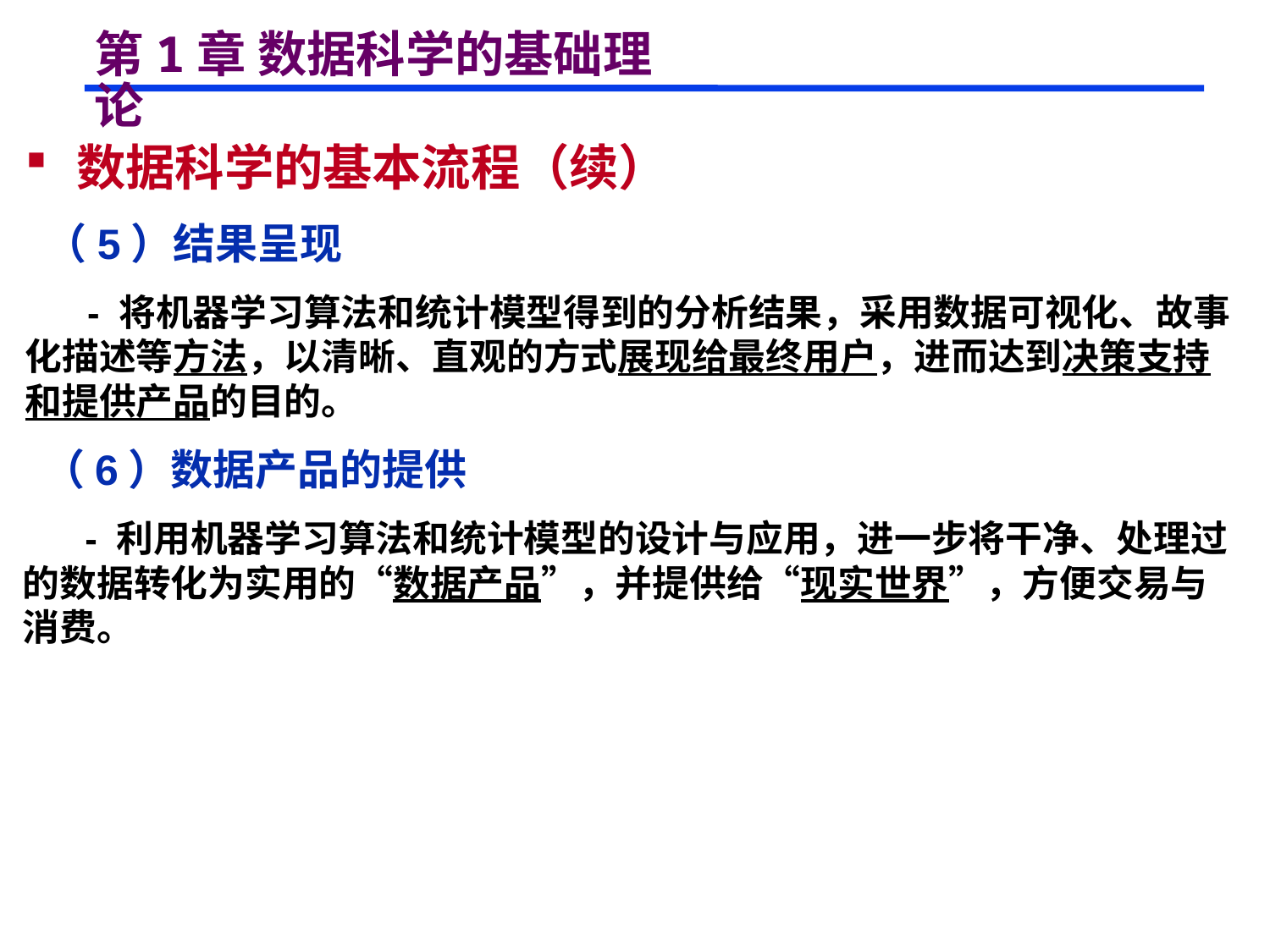

# 第1章 数据科学的基础理论
 数据科学的基本流程（续）
 （5）结果呈现
      - 将机器学习算法和统计模型得到的分析结果，采用数据可视化、故事化描述等方法，以清晰、直观的方式展现给最终用户，进而达到决策支持和提供产品的目的。
 （6）数据产品的提供
      - 利用机器学习算法和统计模型的设计与应用，进一步将干净、处理过的数据转化为实用的“数据产品”，并提供给“现实世界”，方便交易与消费。